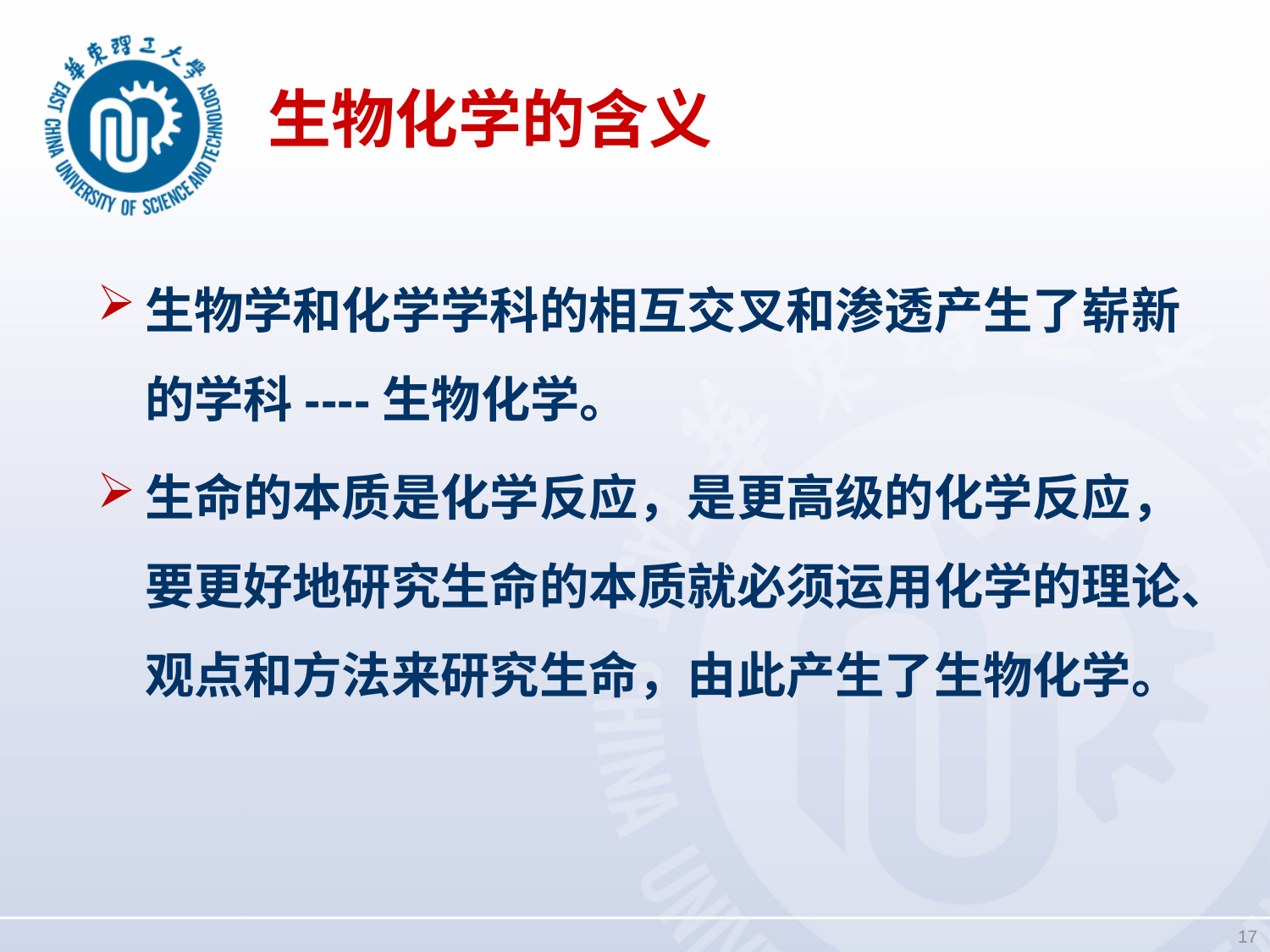

# 生物化学的含义
生物学和化学学科的相互交叉和渗透产生了崭新的学科----生物化学。
生命的本质是化学反应，是更高级的化学反应，要更好地研究生命的本质就必须运用化学的理论、观点和方法来研究生命，由此产生了生物化学。

17